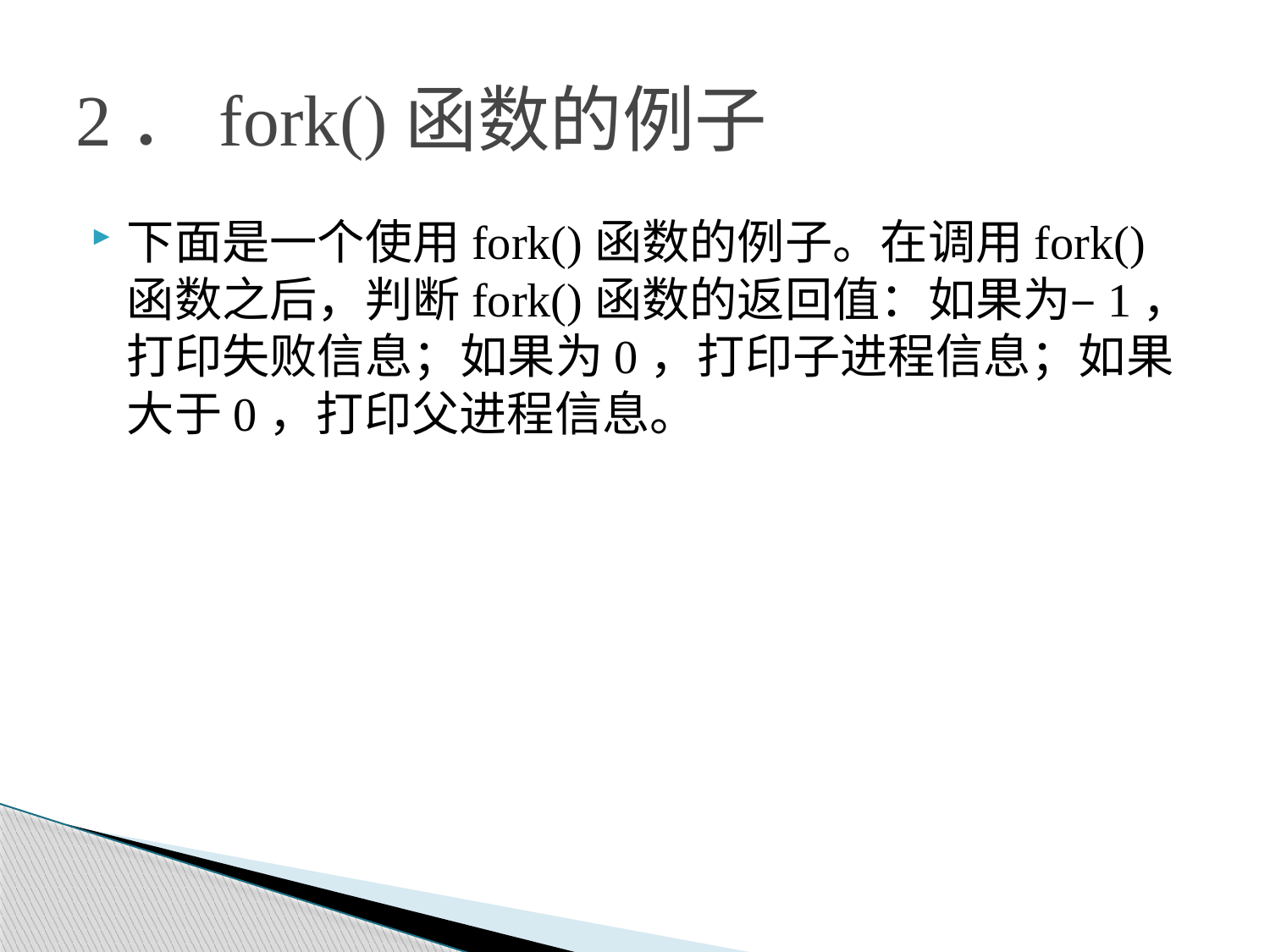

# 2．fork()函数的例子
下面是一个使用fork()函数的例子。在调用fork()函数之后，判断fork()函数的返回值：如果为–1，打印失败信息；如果为0，打印子进程信息；如果大于0，打印父进程信息。